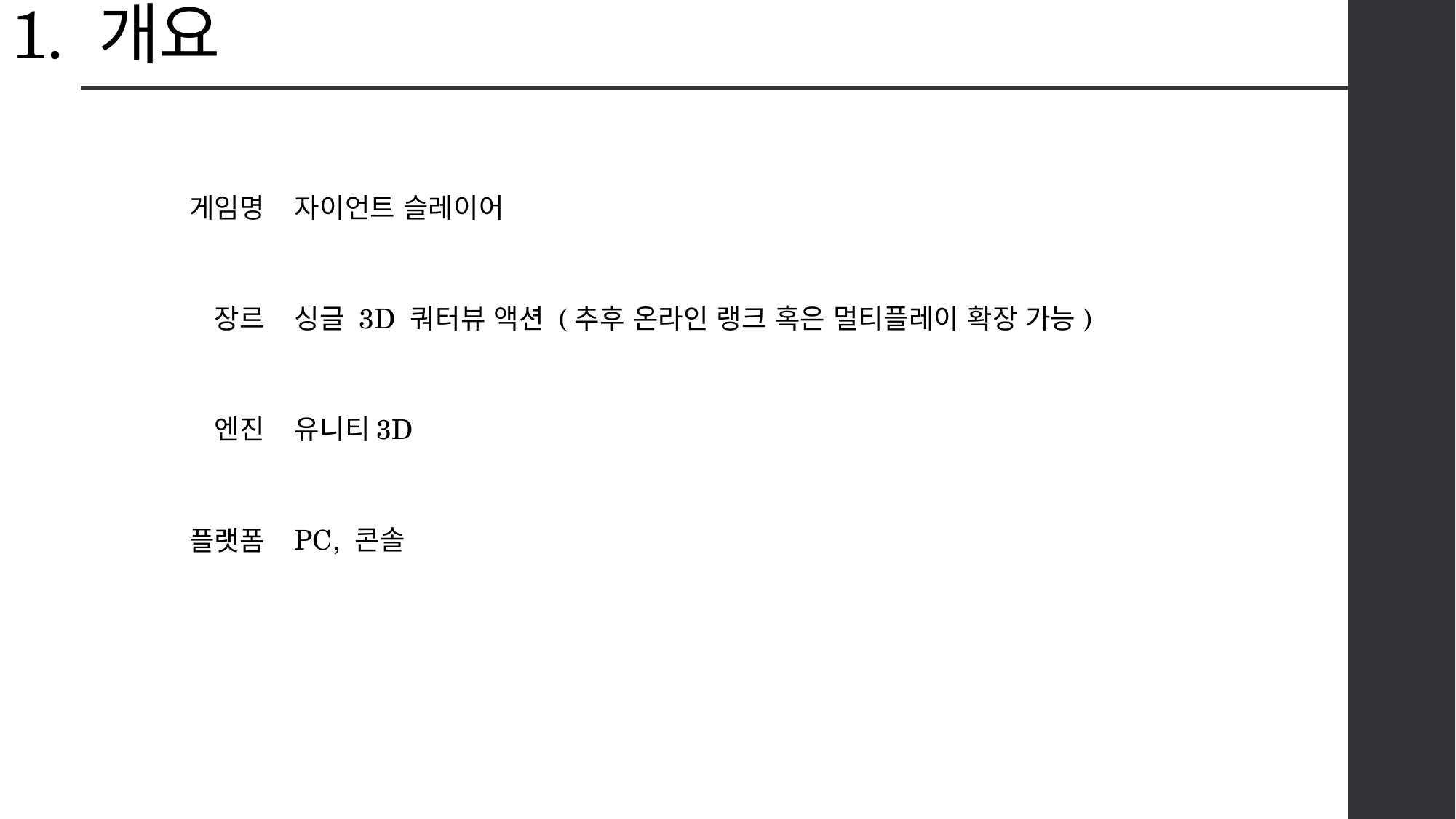

# 1. 개요

자이언트 슬레이어

싱글 3D 쿼터뷰 액션 (추후 온라인 랭크 혹은 멀티플레이 확장 가능)

유니티3D

PC, 콘솔

게임명

장르

엔진

플랫폼